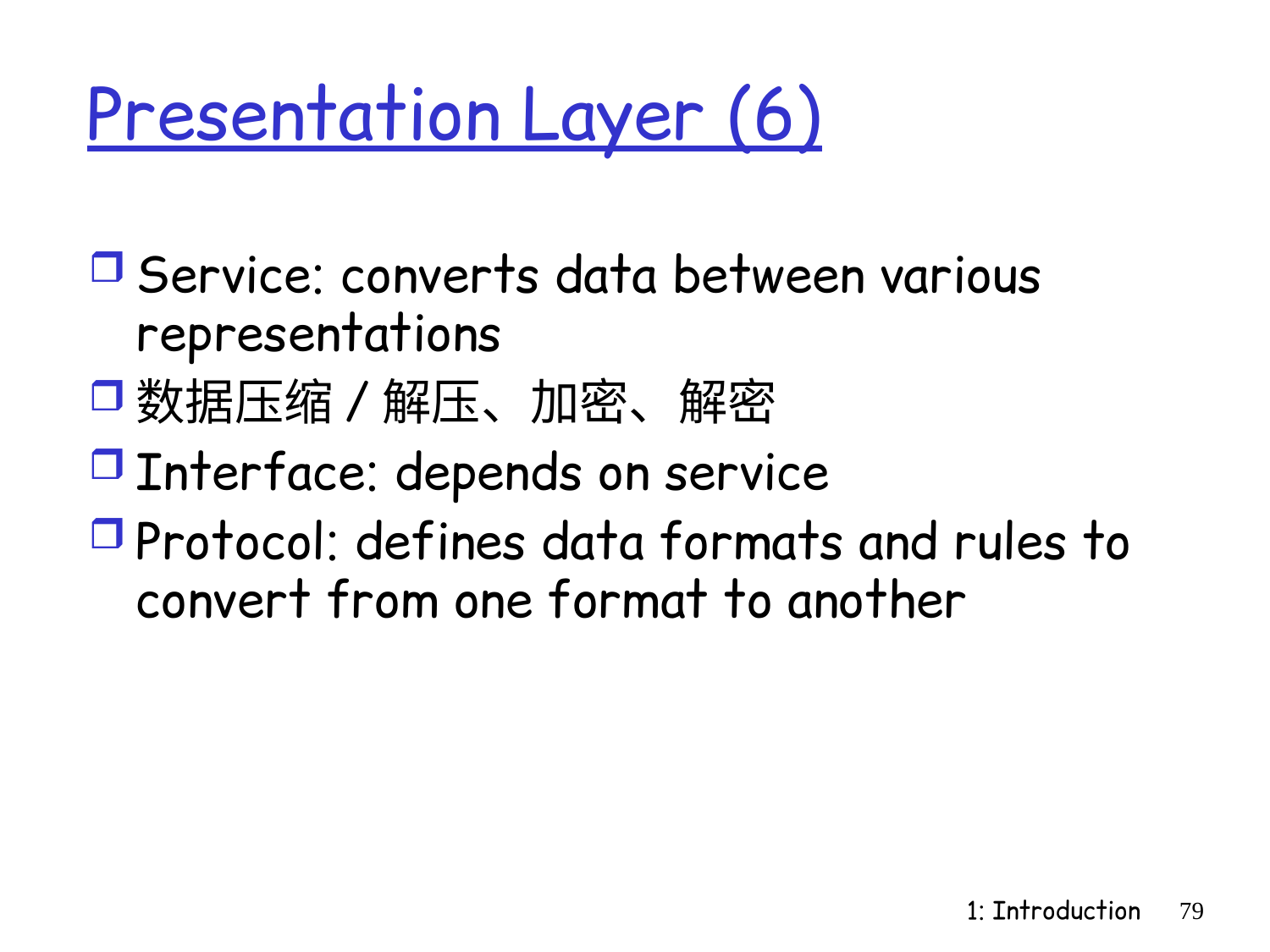

# Presentation Layer (6)
Service: converts data between various representations
数据压缩/解压、加密、解密
Interface: depends on service
Protocol: defines data formats and rules to convert from one format to another
1: Introduction
79